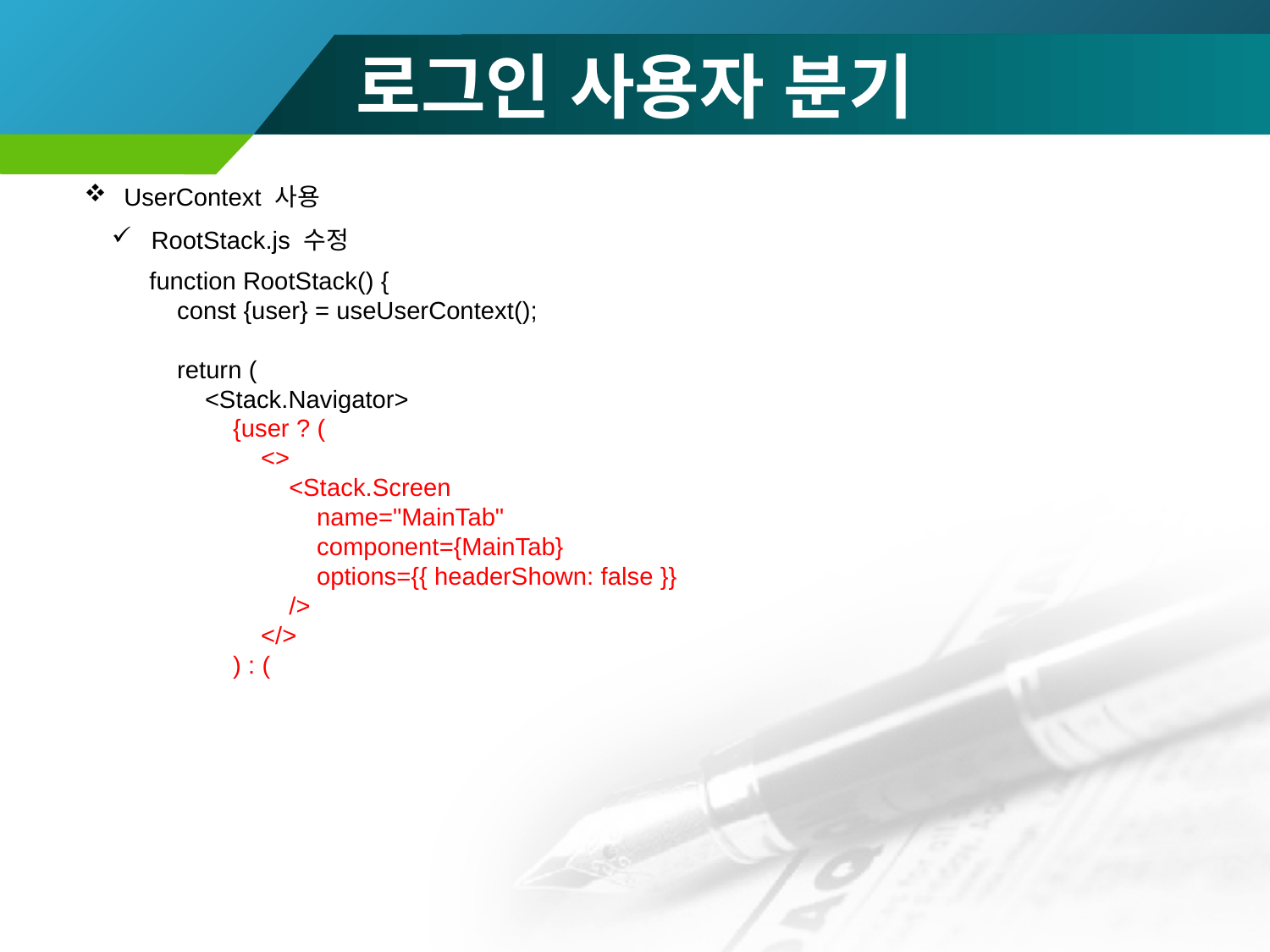

# 로그인 사용자 분기
UserContext 사용
RootStack.js 수정
function RootStack() {
    const {user} = useUserContext();

    return (
        <Stack.Navigator>
            {user ? (
                <>
                    <Stack.Screen
                        name="MainTab"
                        component={MainTab}
                        options={{ headerShown: false }}
                    />
                </>
            ) : (